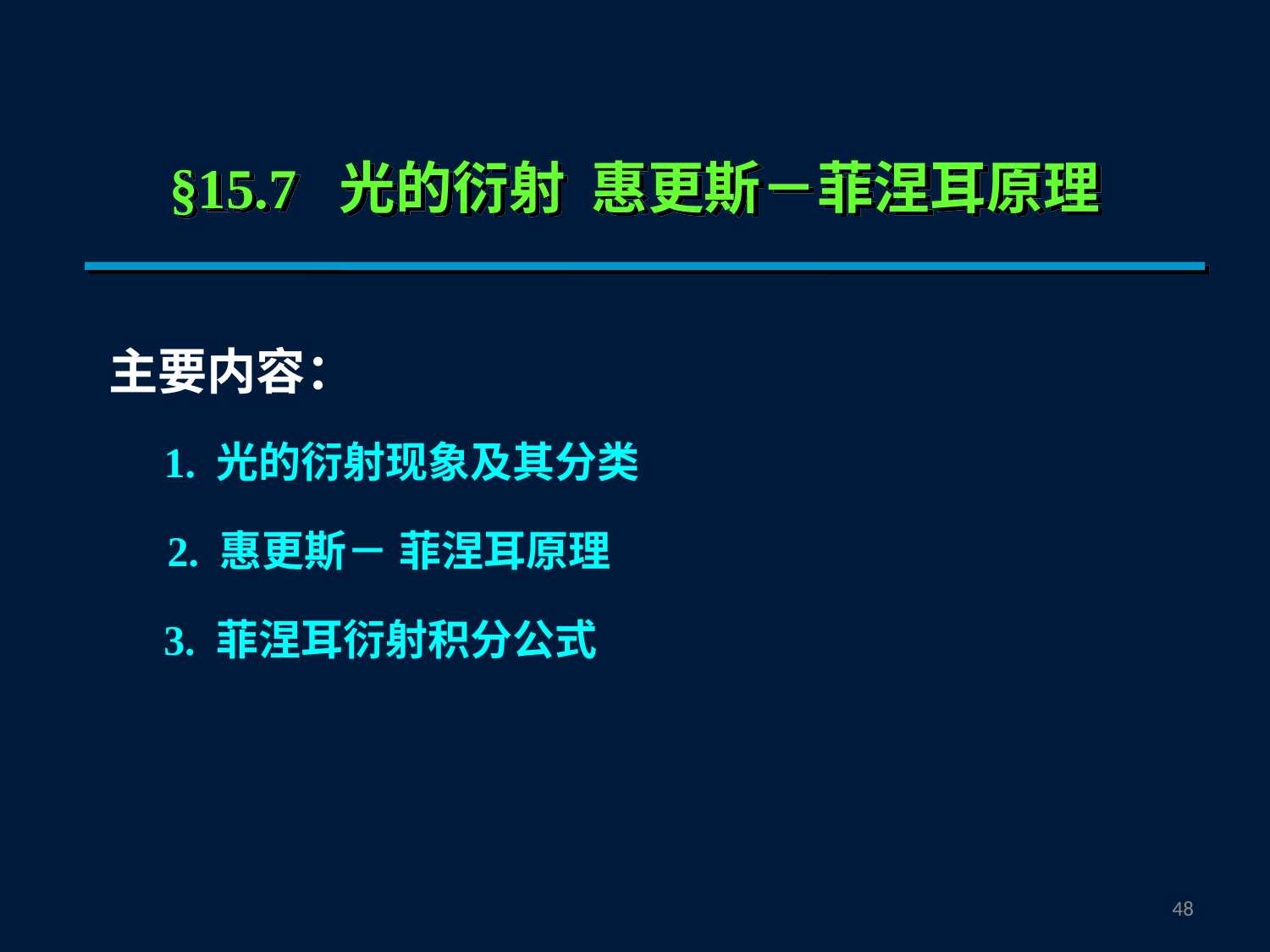

§15.7  光的衍射  惠更斯－菲涅耳原理

主要内容：
1. 光的衍射现象及其分类
2. 惠更斯－ 菲涅耳原理
3. 菲涅耳衍射积分公式
48